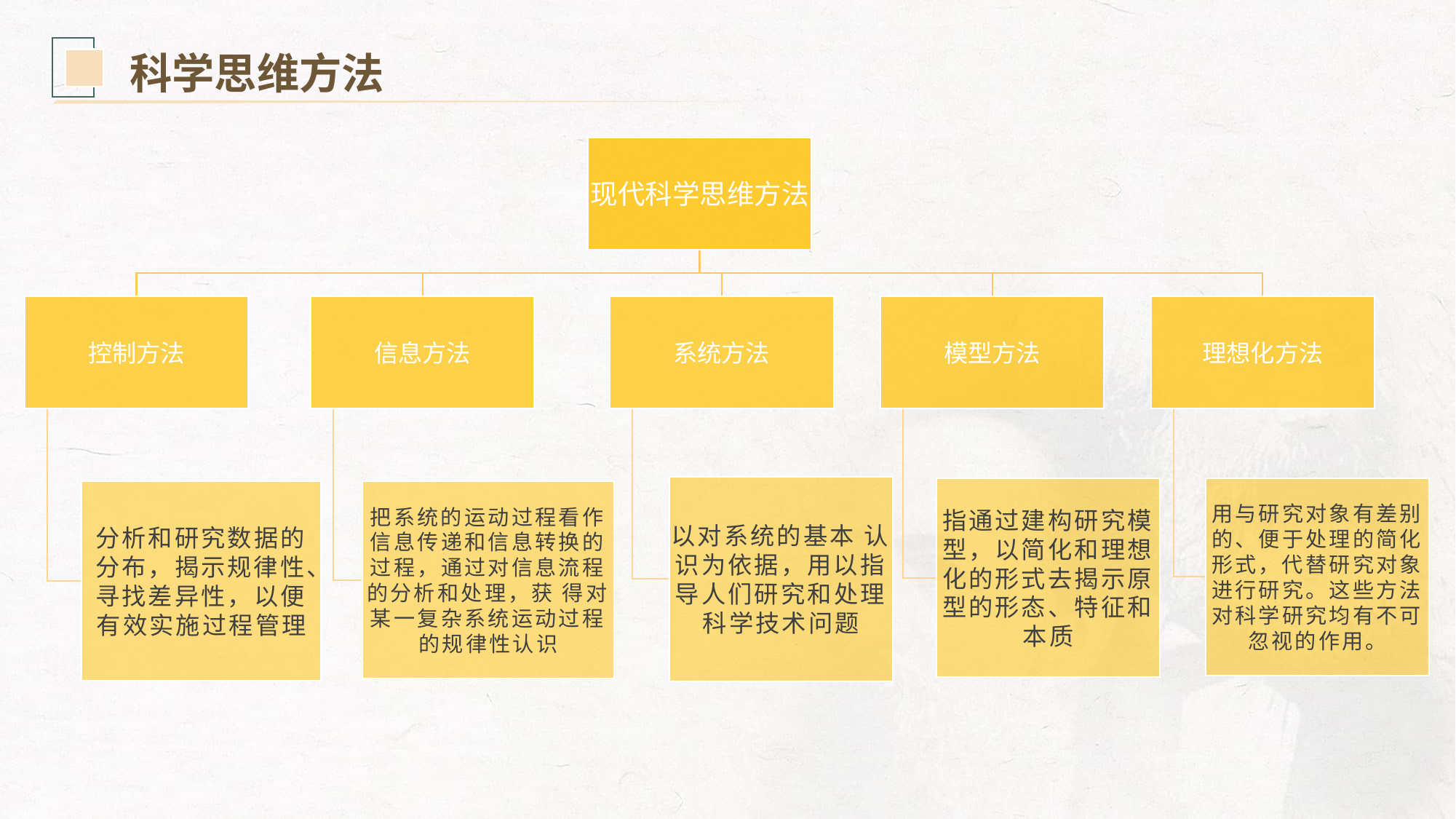

科学思维方法

现代科学思维方法
控制方法
分析和研究数据的分布，揭示规律性、寻找差异性，以便有效实施过程管理
信息方法
把系统的运动过程看作信息传递和信息转换的过程，通过对信息流程的分析和处理，获 得对某一复杂系统运动过程的规律性认识
系统方法
以对系统的基本 认识为依据，用以指导人们研究和处理科学技术问题
模型方法
指通过建构研究模型，以简化和理想化的形式去揭示原型的形态、特征和本质
理想化方法
用与研究对象有差别的、便于处理的简化形式，代替研究对象进行研究。这些方法对科学研究均有不可忽视的作用。